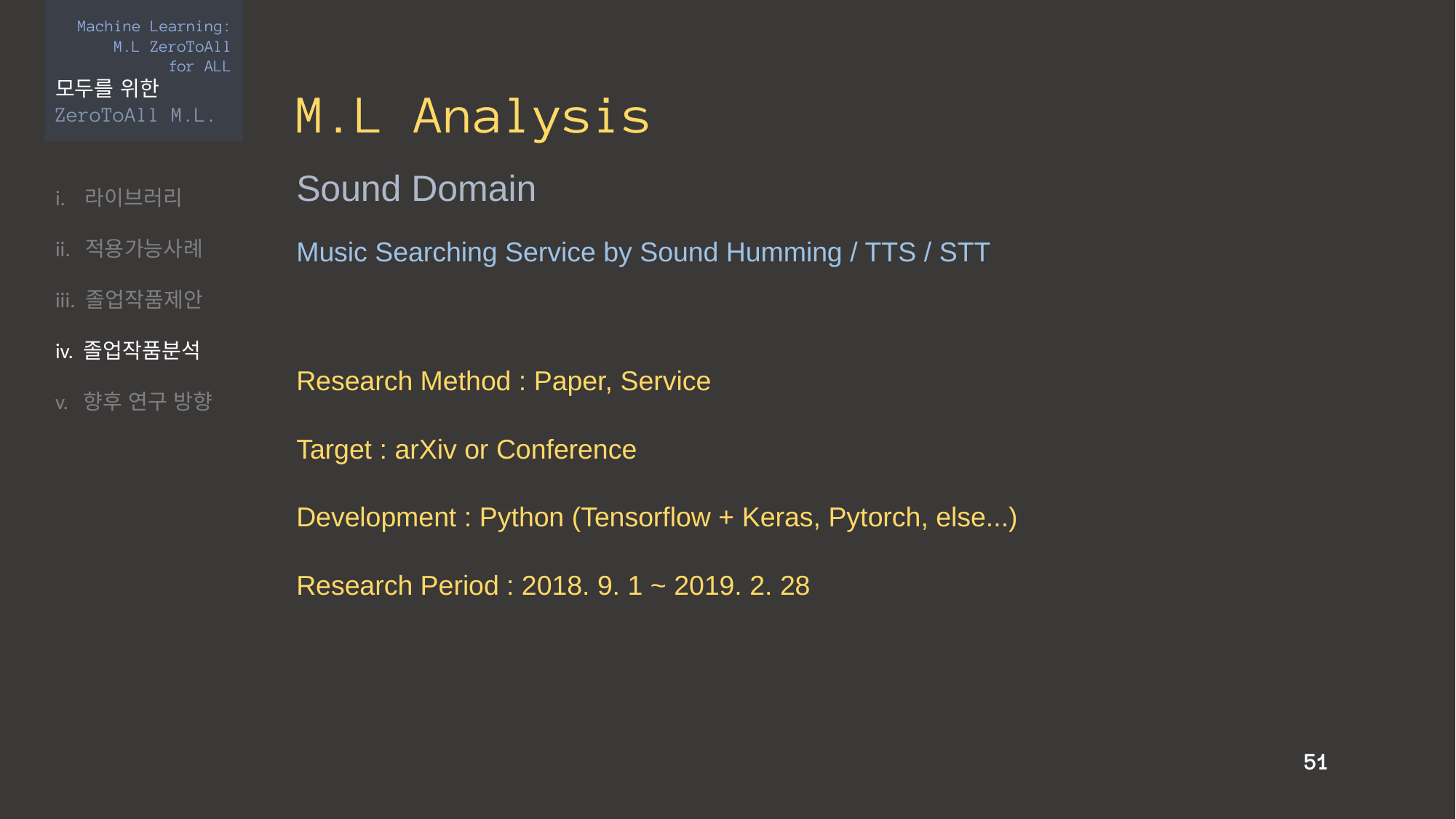

Machine Learning:
M.L ZeroToAll
for ALL
모두를 위한
ZeroToAll M.L.
M.L Analysis
i.   라이브러리

ii.  적용가능사례

iii. 졸업작품제안

iv. 졸업작품분석

v.  향후 연구 방향
Sound Domain
Music Searching Service by Sound Humming / TTS / STT
Research Method : Paper, Service
Target : arXiv or Conference
Development : Python (Tensorflow + Keras, Pytorch, else...)
Research Period : 2018. 9. 1 ~ 2019. 2. 28
51